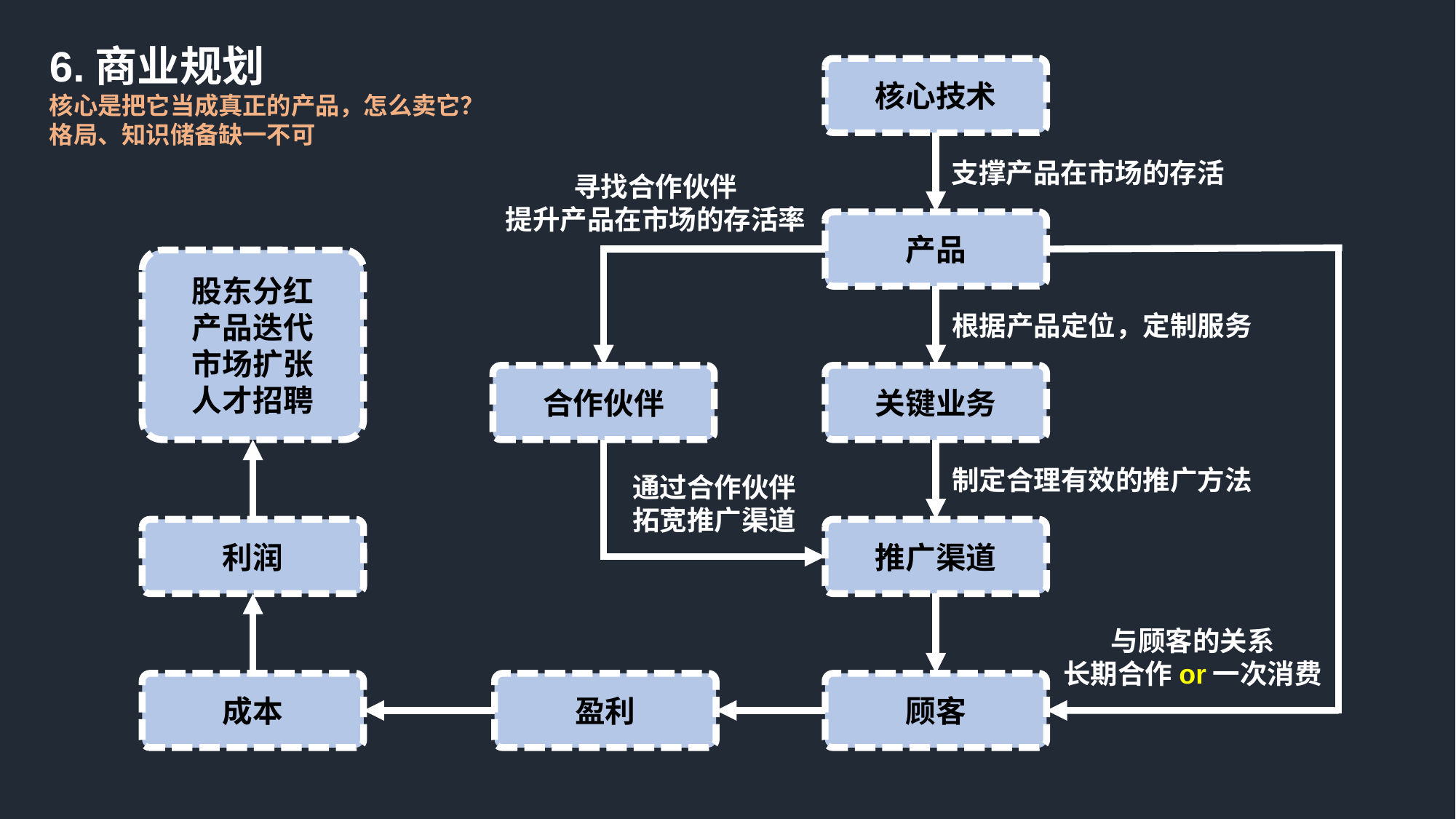

6.商业规划
核心是把它当成真正的产品，怎么卖它？
格局、知识储备缺一不可
核心技术
支撑产品在市场的存活
寻找合作伙伴
提升产品在市场的存活率
产品
股东分红
产品迭代
市场扩张
人才招聘
根据产品定位，定制服务
合作伙伴
关键业务
制定合理有效的推广方法
通过合作伙伴
拓宽推广渠道
利润
推广渠道
与顾客的关系
长期合作or一次消费
顾客
成本
盈利